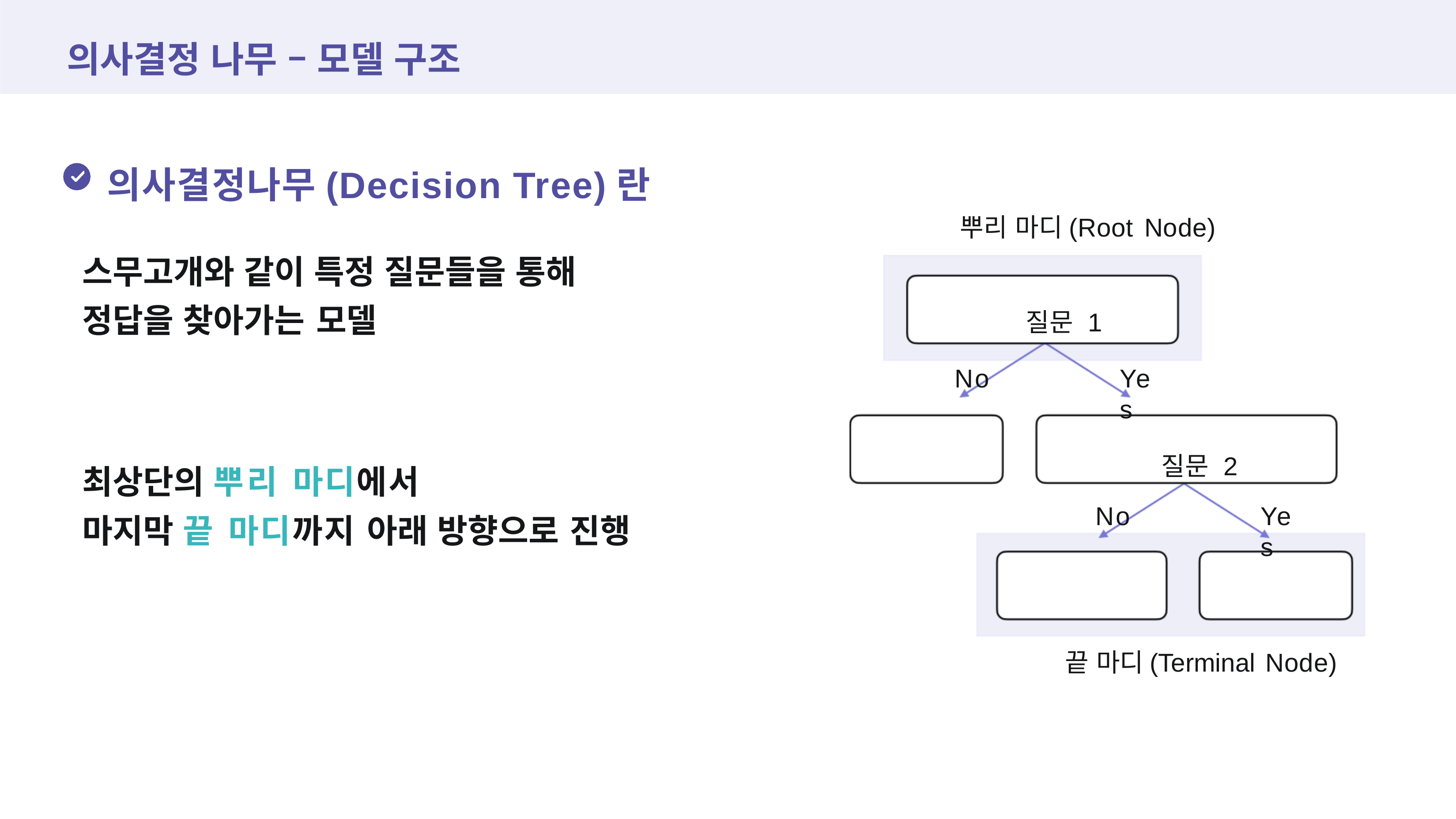

# 의사결정 나무 – 모델 구조
의사결정나무(Decision Tree)란

뿌리 마디(Root Node)
스무고개와 같이 특정 질문들을 통해
정답을 찾아가는 모델

질문 1
질문 1
No
Yes
No
Yes
질문 2
질문 2
최상단의 뿌리 마디에서
마지막 끝 마디까지 아래 방향으로 진행
No
Yes
No
Yes
끝 마디(Terminal Node)